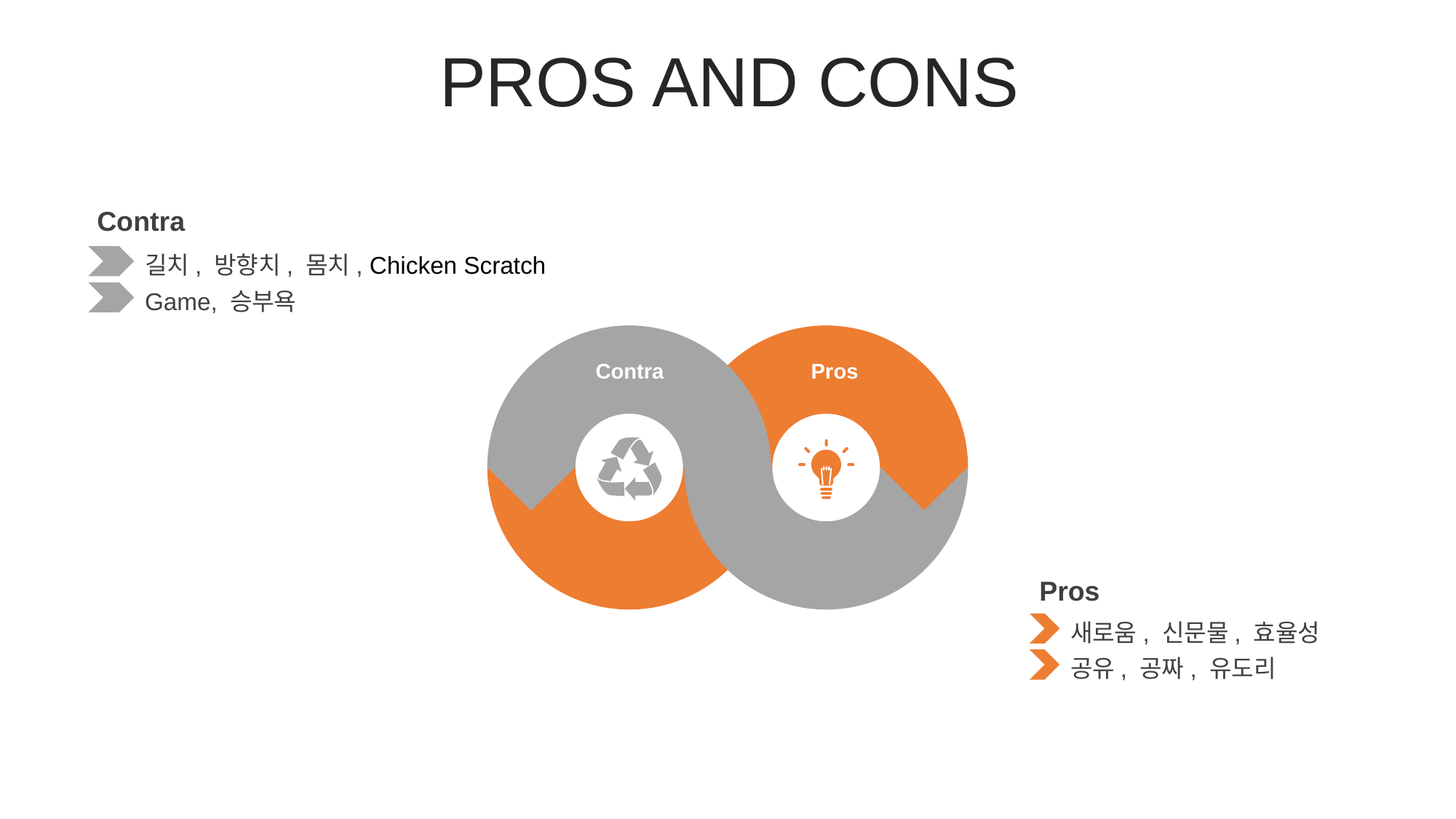

PROS AND CONS
Contra

길치, 방향치, 몸치, Chicken Scratch

Game, 승부욕

Contra
Pros

Pros

새로움, 신문물, 효율성

공유, 공짜, 유도리